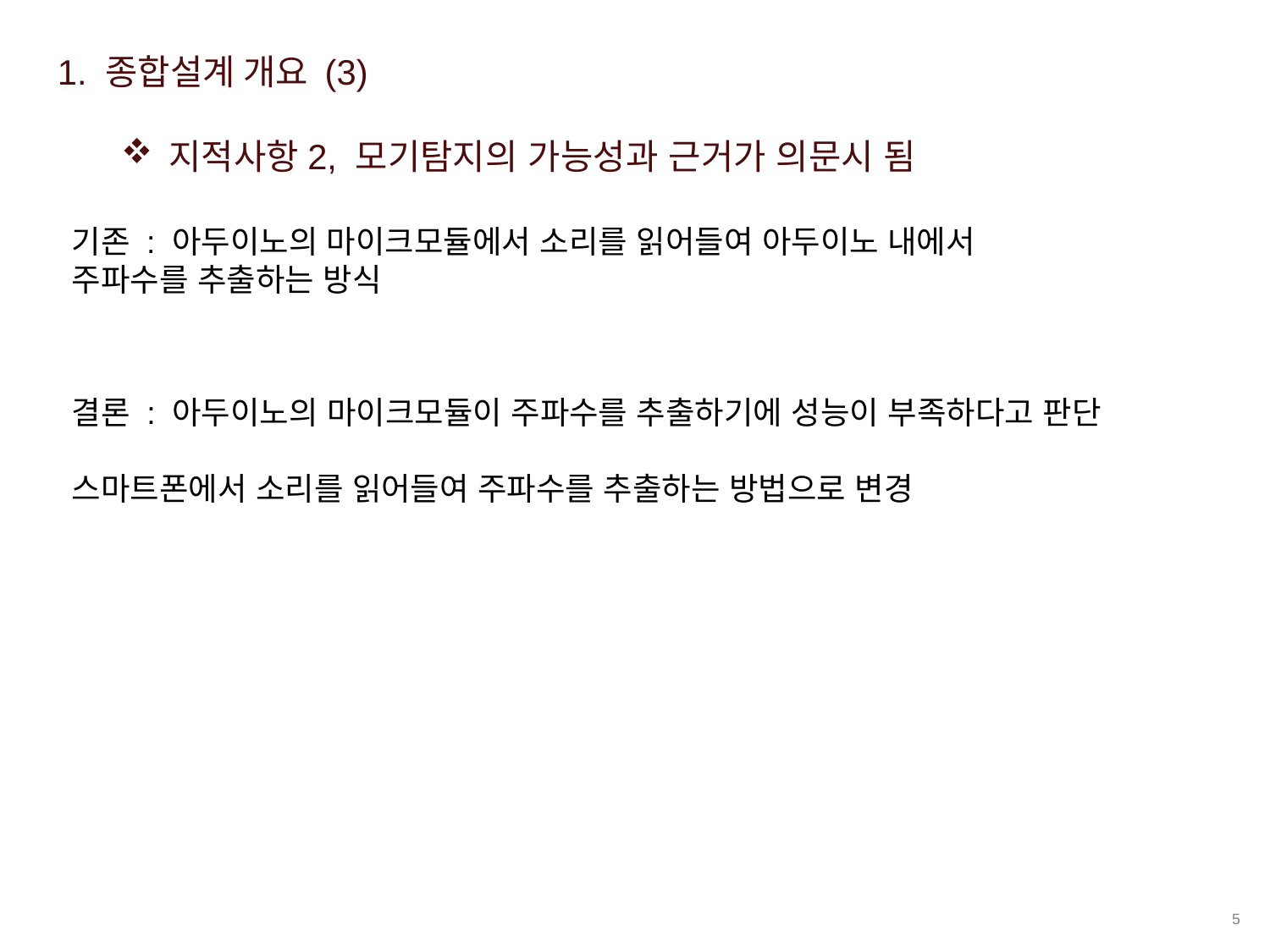

지적사항2, 모기탐지의 가능성과 근거가 의문시 됨

1. 종합설계 개요 (3)
기존 : 아두이노의 마이크모듈에서 소리를 읽어들여 아두이노 내에서 주파수를 추출하는 방식
결론 : 아두이노의 마이크모듈이 주파수를 추출하기에 성능이 부족하다고 판단

스마트폰에서 소리를 읽어들여 주파수를 추출하는 방법으로 변경